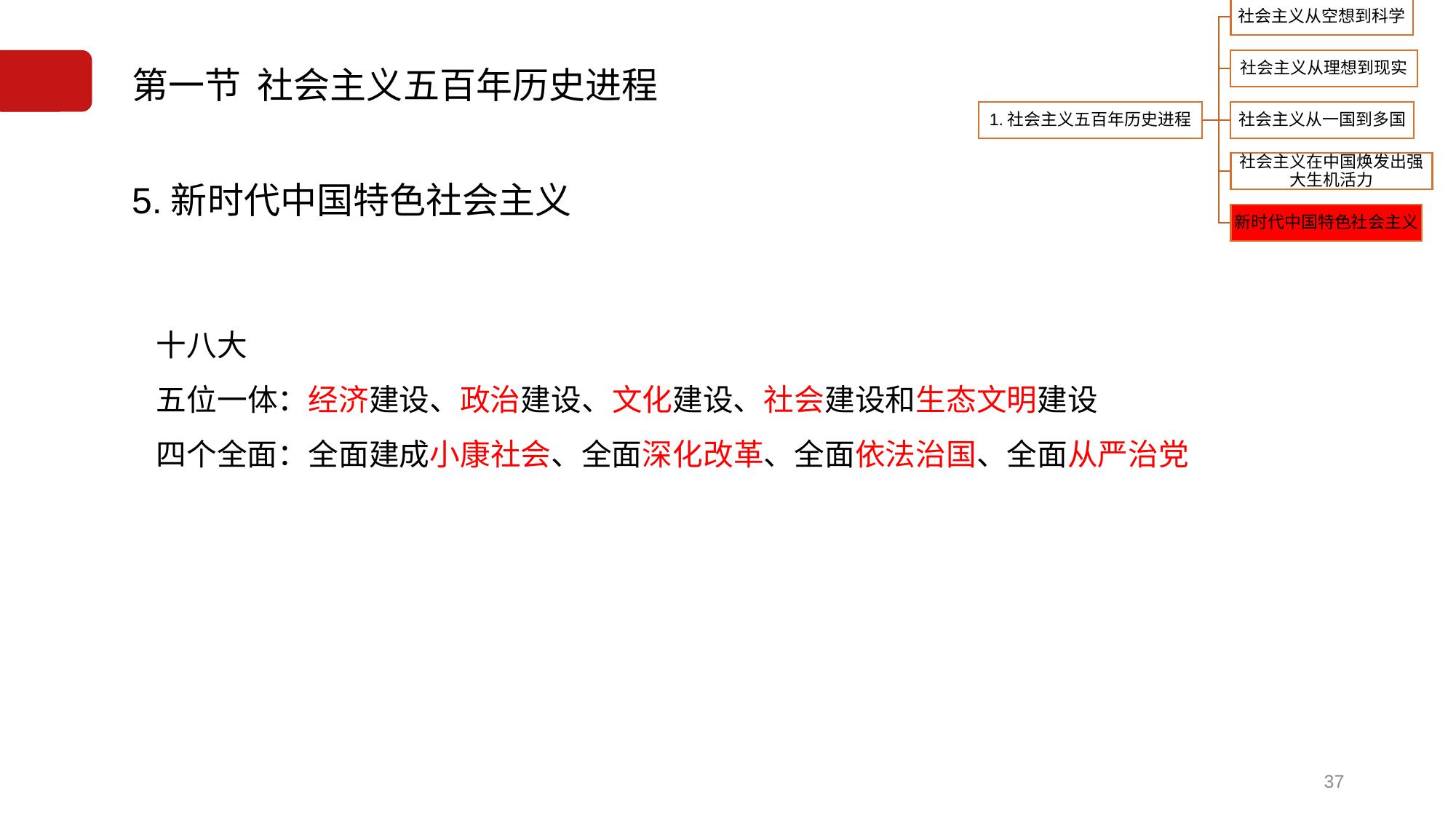

1.社会主义五百年历史进程
社会主义从空想到科学
社会主义从理想到现实
社会主义从一国到多国
社会主义在中国焕发出强大生机活力
新时代中国特色社会主义
# 第一节  社会主义五百年历史进程
5.新时代中国特色社会主义
十八大
五位一体：经济建设、政治建设、文化建设、社会建设和生态文明建设
四个全面：全面建成小康社会、全面深化改革、全面依法治国、全面从严治党
37